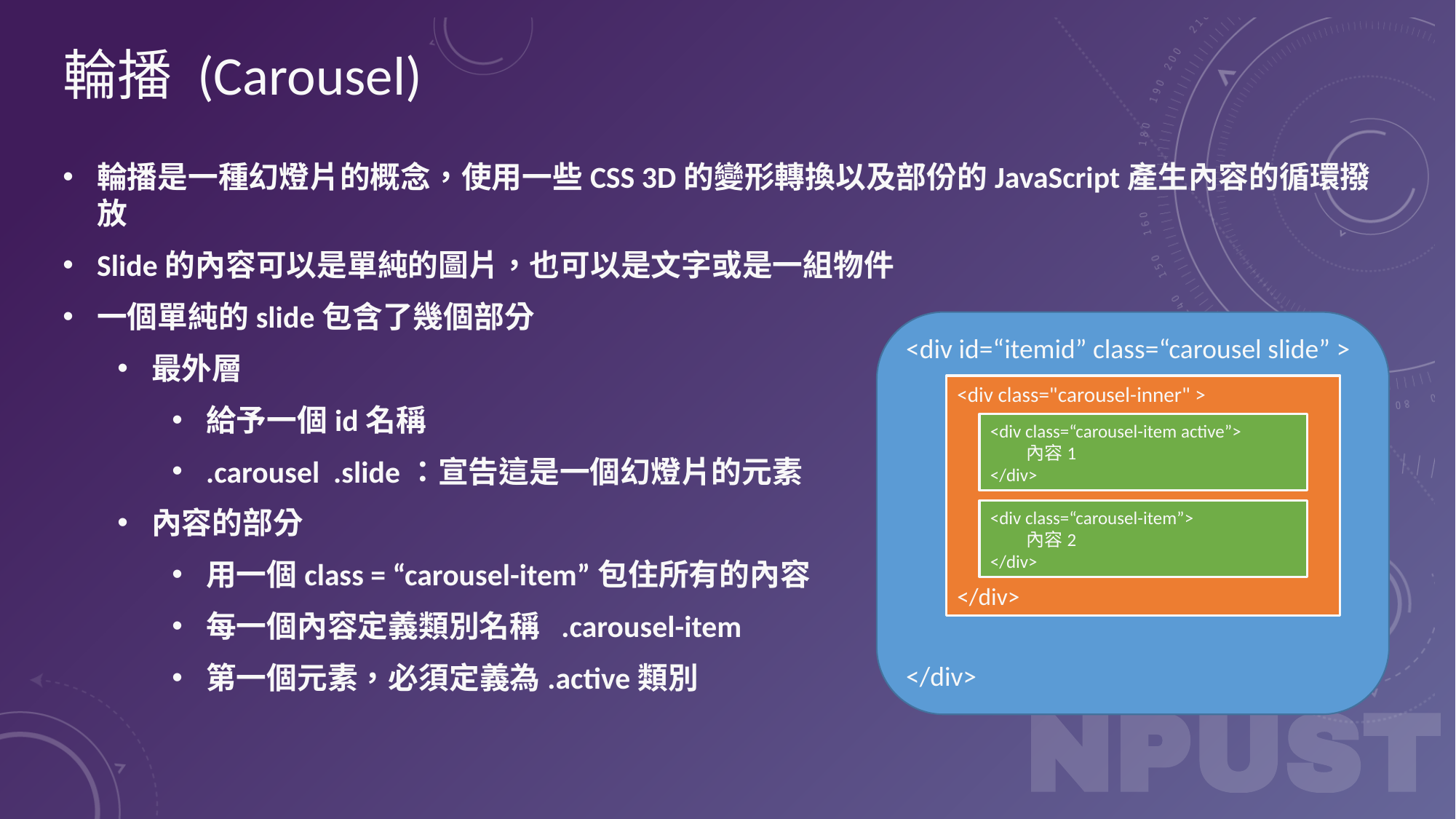

# 輪播 (Carousel)
輪播是一種幻燈片的概念，使用一些CSS 3D的變形轉換以及部份的JavaScript產生內容的循環撥放
Slide的內容可以是單純的圖片，也可以是文字或是一組物件
一個單純的slide包含了幾個部分
最外層
給予一個id名稱
.carousel  .slide：宣告這是一個幻燈片的元素
內容的部分
用一個class = “carousel-item”包住所有的內容
每一個內容定義類別名稱  .carousel-item
第一個元素，必須定義為.active類別

<div id=“itemid” class=“carousel slide” >

</div>
<div class="carousel-inner" >

</div>
<div class=“carousel-item active”>
        內容1
</div>
<div class=“carousel-item”>
        內容2
</div>